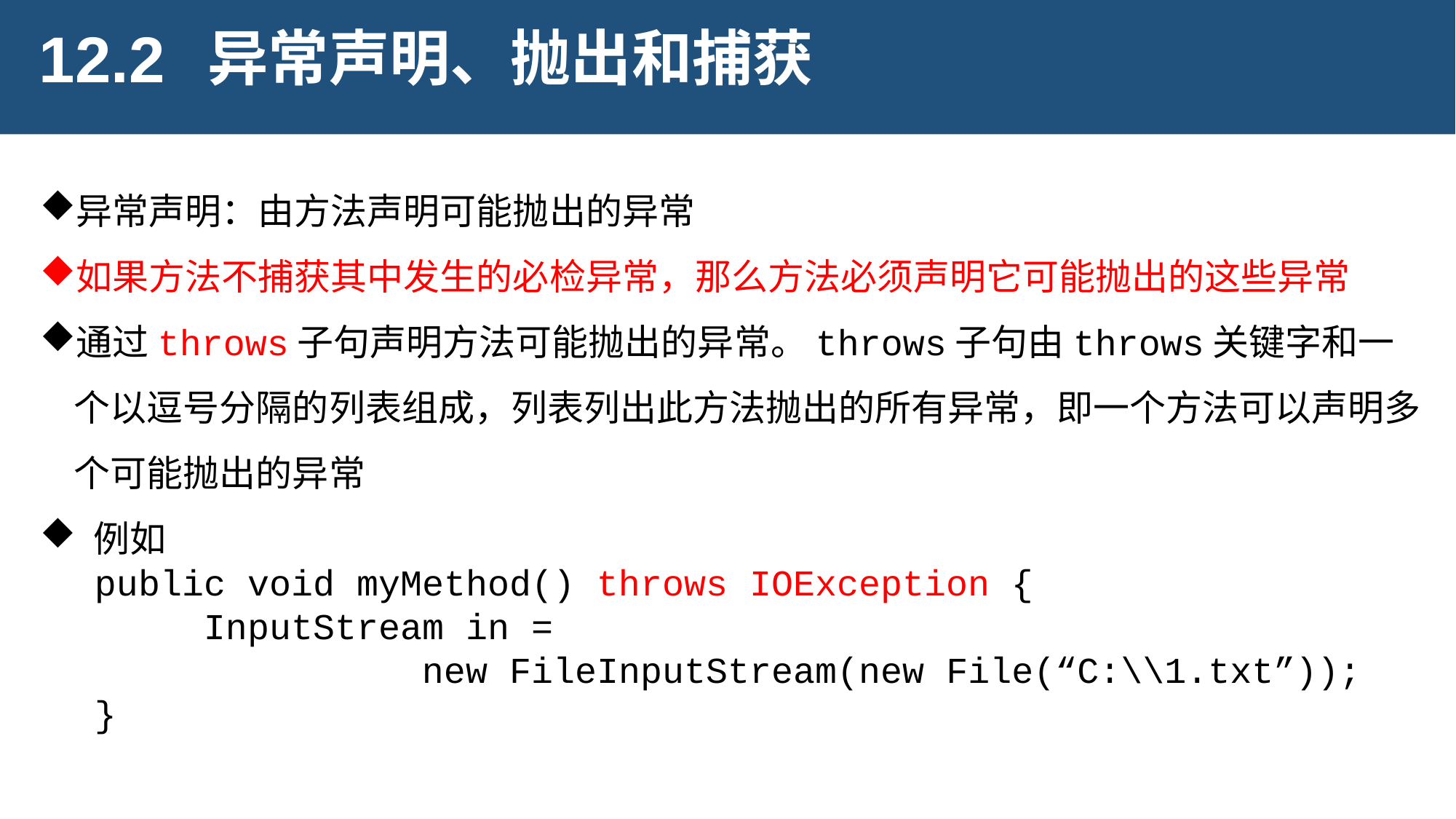

12.2
异常声明、抛出和捕获

异常声明：由方法声明可能抛出的异常
如果方法不捕获其中发生的必检异常，那么方法必须声明它可能抛出的这些异常
通过throws子句声明方法可能抛出的异常。throws子句由throws关键字和一个以逗号分隔的列表组成，列表列出此方法抛出的所有异常，即一个方法可以声明多个可能抛出的异常
 例如
public void myMethod() throws IOException {
	InputStream in =
			new FileInputStream(new File(“C:\\1.txt”));
}